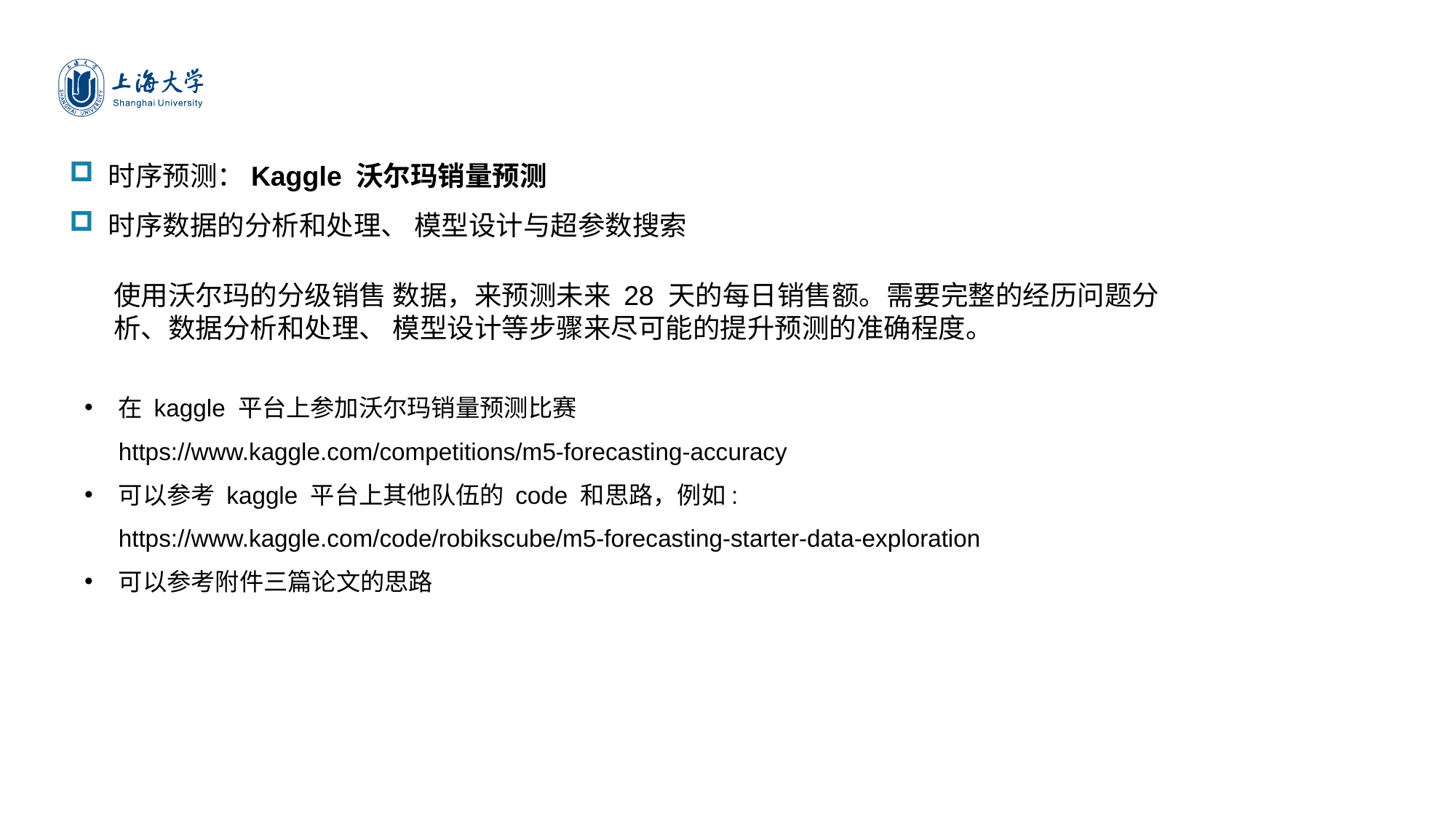

时序预测：Kaggle 沃尔玛销量预测
时序数据的分析和处理、 模型设计与超参数搜索
请单击此处输入文字内容加以解释说明，调整文字大小或者文字内容加以解释说明，调整文字大小或者颜色等属性请单击此处输入文字内容加以解释说明。请单击此处输入文字内容加以解释说明，调整文字大小或者文字内容加以解释说明，调整文字大小或者颜色等属性请单击此处输入文字内容加以解释说明。
使用沃尔玛的分级销售 数据，来预测未来 28 天的每日销售额。需要完整的经历问题分析、数据分析和处理、 模型设计等步骤来尽可能的提升预测的准确程度。
在 kaggle 平台上参加沃尔玛销量预测比赛
https://www.kaggle.com/competitions/m5-forecasting-accuracy
可以参考 kaggle 平台上其他队伍的 code 和思路，例如:
https://www.kaggle.com/code/robikscube/m5-forecasting-starter-data-exploration
可以参考附件三篇论文的思路